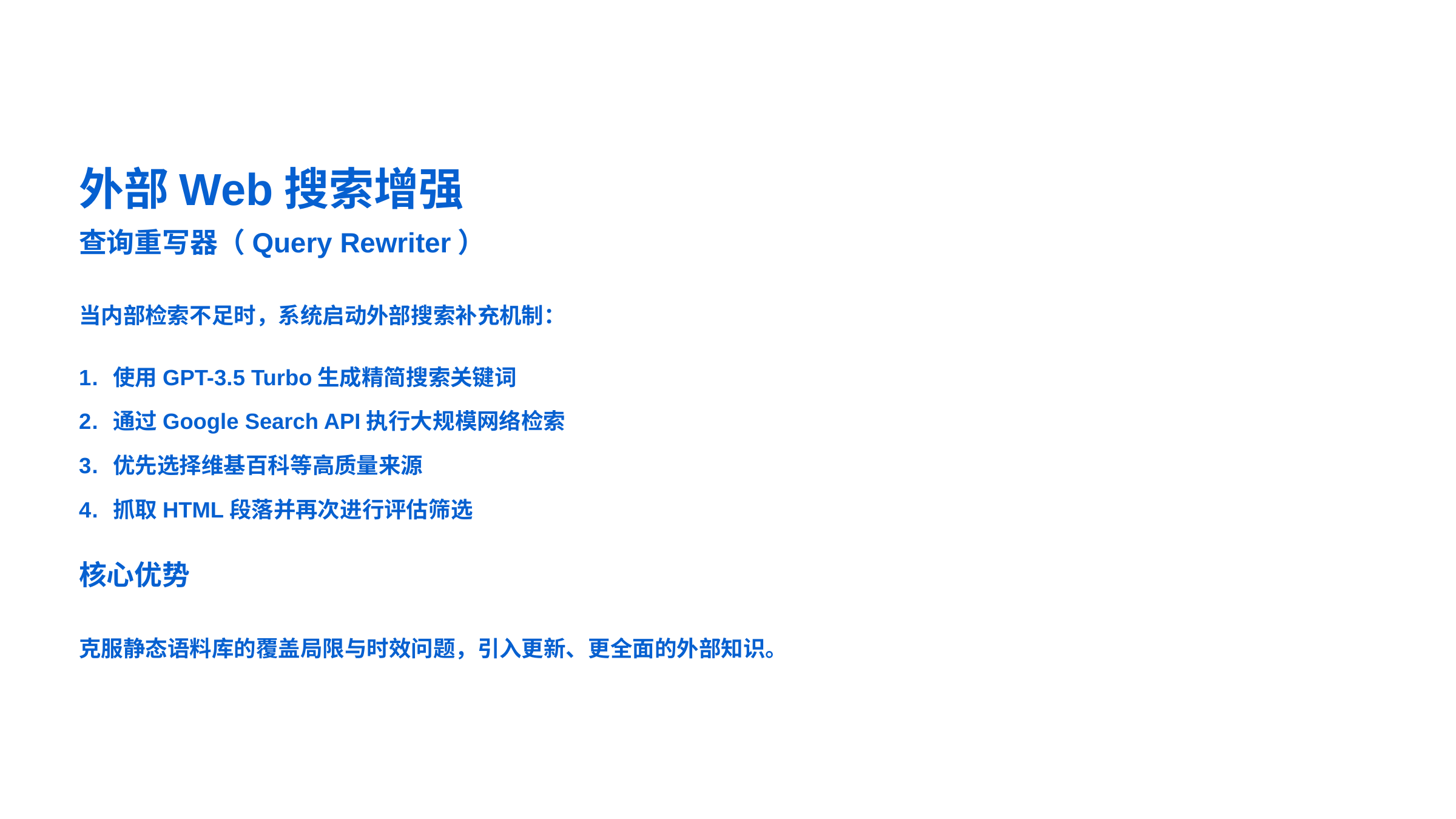

外部Web搜索增强
查询重写器（Query Rewriter）
当内部检索不足时，系统启动外部搜索补充机制：
使用GPT-3.5 Turbo生成精简搜索关键词
通过Google Search API执行大规模网络检索
优先选择维基百科等高质量来源
抓取HTML段落并再次进行评估筛选
核心优势
克服静态语料库的覆盖局限与时效问题，引入更新、更全面的外部知识。